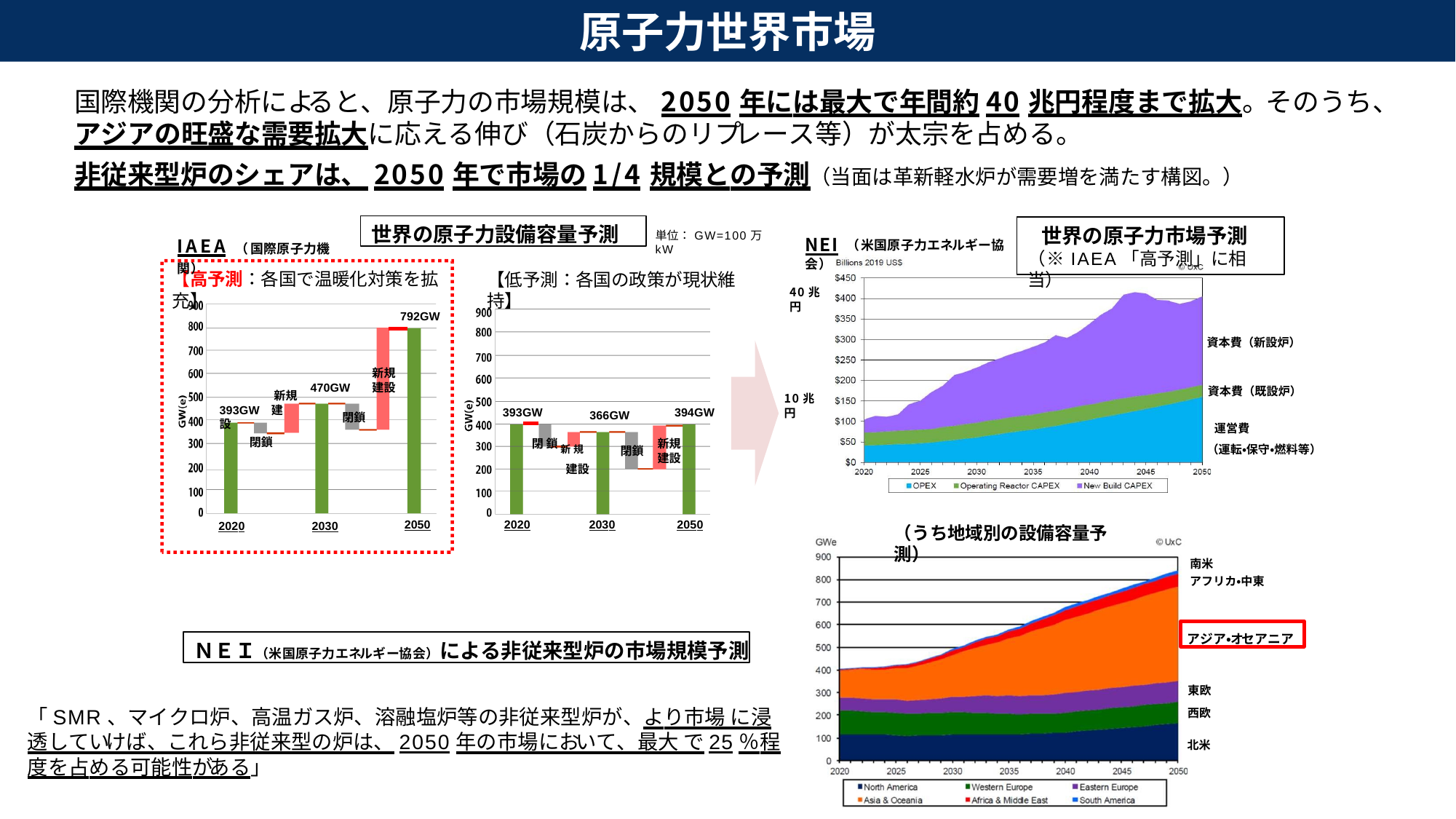

原子力世界市場
国際機関の分析によると、原子力の市場規模は、2050年には最大で年間約40兆円程度まで拡大。 そのうち、アジアの旺盛な需要拡大に応える伸び（石炭からのリプレース等）が太宗を占める。
非従来型炉のシェアは、2050年で市場の1/4規模との予測（当面は革新軽水炉が需要増を満たす構図。）
世界の原子力設備容量予測

NEI（米国原子力エネルギー協会）
世界の原子力市場予測
（※IAEA「高予測」に相当）
IAEA（国際原子力機関）
単位：GW=100万kW

【高予測：各国で温暖化対策を拡充】
【低予測：各国の政策が現状維持】
40兆円

792GW

資本費（新設炉）

新規 建設
470GW
資本費（既設炉）
新規
393GW  建 設
10兆円
393GW

閉 鎖 新 規
建設
394GW
366GW
閉鎖
運営費

閉鎖
新規 建設
（運転・保守・燃料等）
閉鎖
2050
2030
2050
2020
2020
2030
（うち地域別の設備容量予測）

南米
アフリカ・中東
アジア・オセアニア
ＮＥＩ（米国原子力エネルギー協会）による非従来型炉の市場規模予測
東欧 西欧
「SMR、マイクロ炉、高温ガス炉、溶融塩炉等の非従来型炉が、より市場 に浸透していけば、これら非従来型の炉は、2050年の市場において、最大 で25％程度を占める可能性がある」
北米